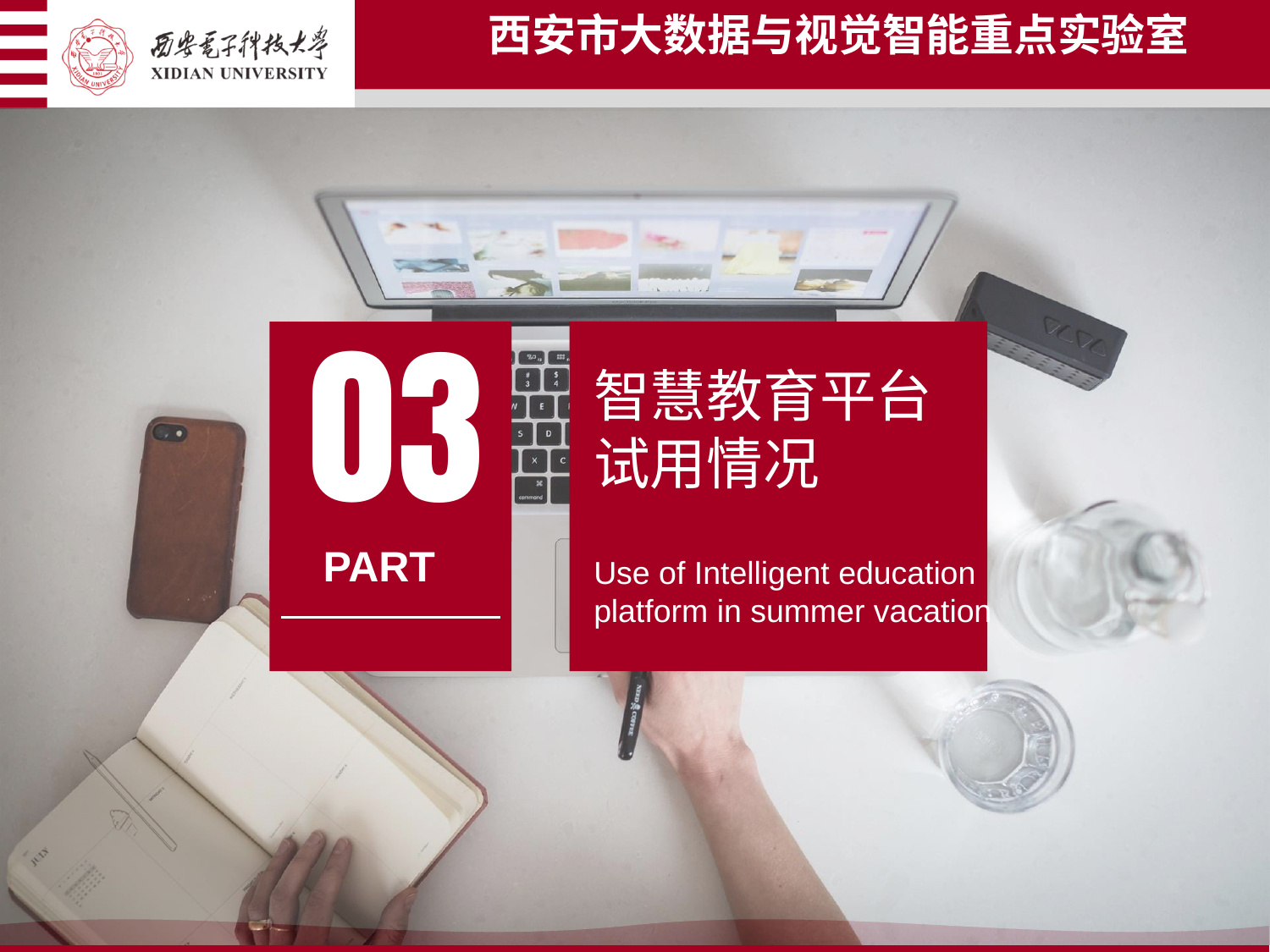

西安市大数据与视觉智能重点实验室

03
PART

智慧教育平台
试用情况
Use of Intelligent education platform in summer vacation